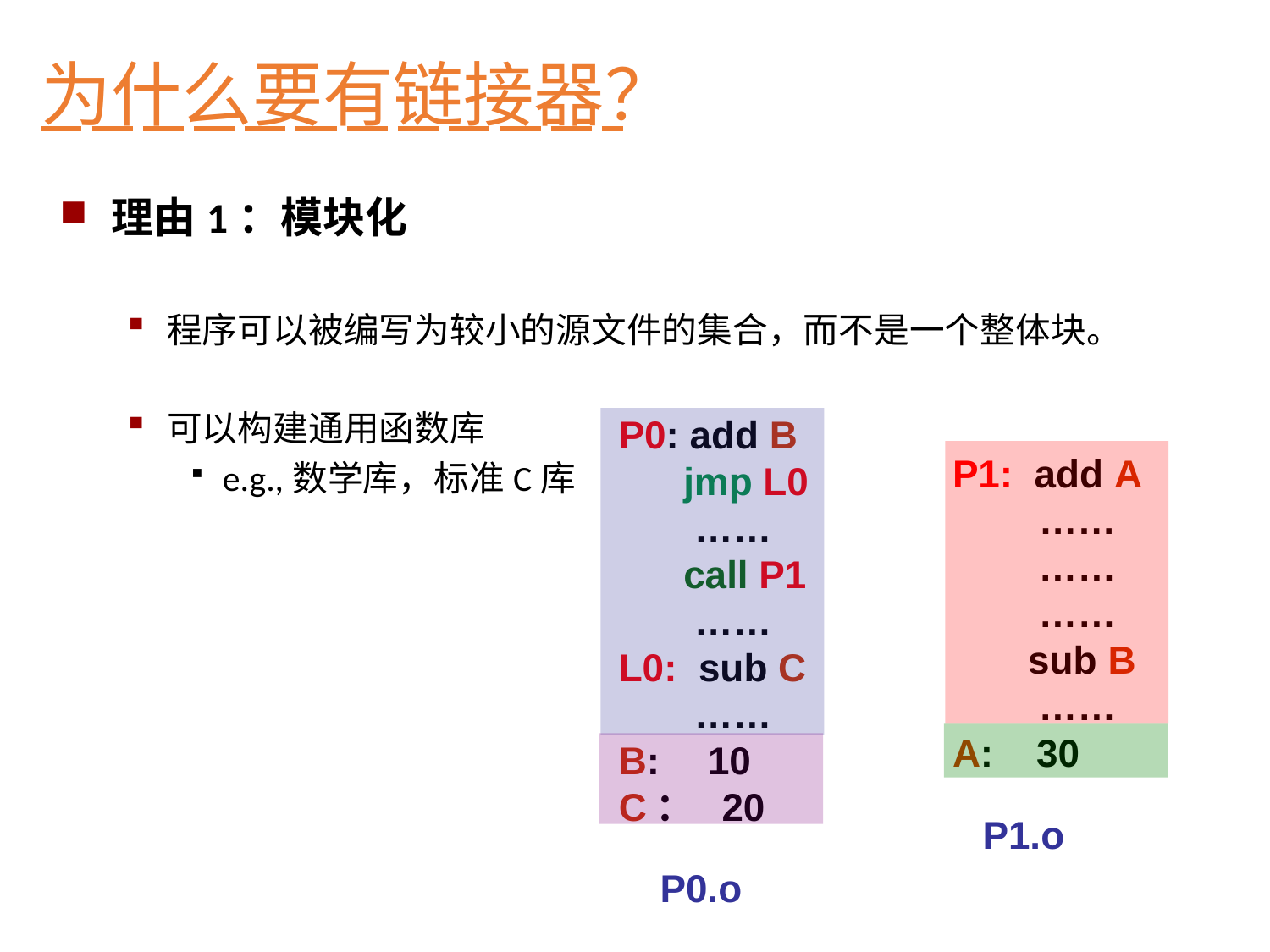

为什么要有链接器？
理由1：模块化

程序可以被编写为较小的源文件的集合，而不是一个整体块。

可以构建通用函数库
e.g.,数学库，标准C库
P0: add B
      jmp L0
       ……
      call P1
       ……
L0:  sub C
       ……
B:     10
C：  20

P0.o

P1:  add A
        ……
        ……
        ……
       sub B
        ……
A:    30

P1.o